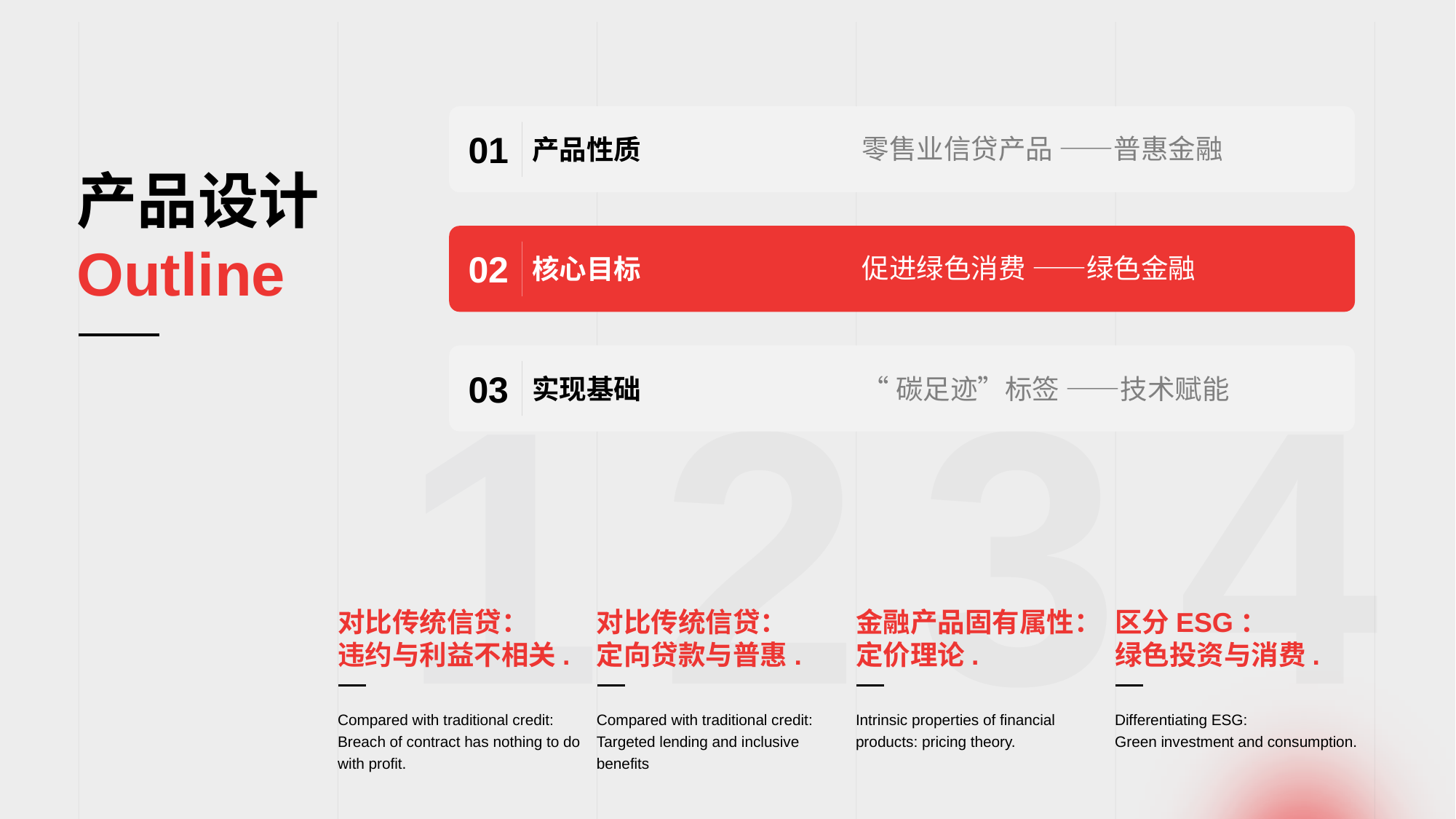

产品设计
Outline
1
2
3
4
对比传统信贷：
违约与利益不相关.
对比传统信贷：
定向贷款与普惠.
金融产品固有属性：定价理论.
区分ESG：
绿色投资与消费.
Compared with traditional credit:
Breach of contract has nothing to do with profit.
Compared with traditional credit:
Targeted lending and inclusive benefits
Intrinsic properties of financial products: pricing theory.

Differentiating ESG:
Green investment and consumption.

01
零售业信贷产品 ——普惠金融
产品性质

02
促进绿色消费 ——绿色金融
核心目标

03
实现基础
“碳足迹”标签 ——技术赋能